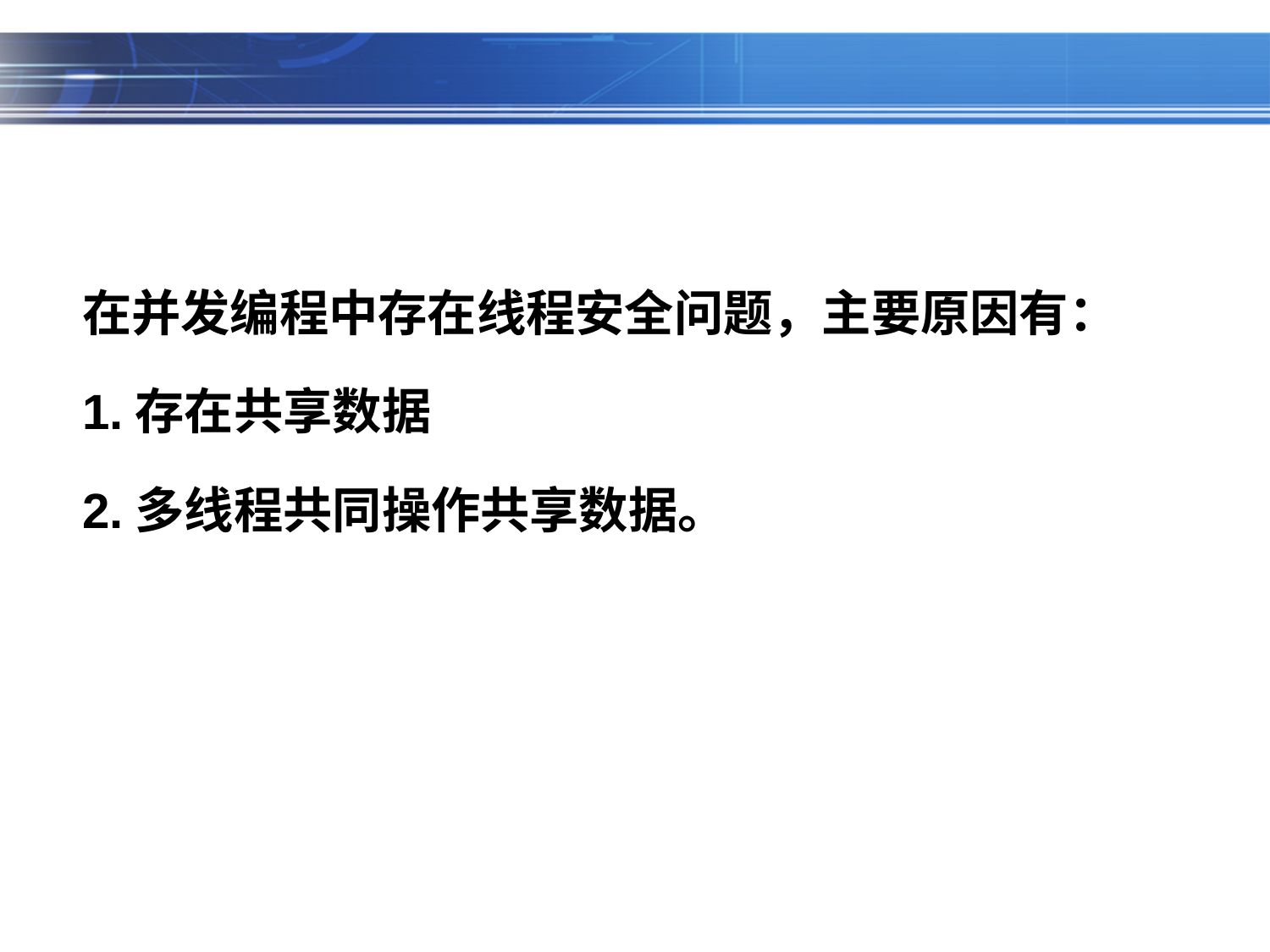

在并发编程中存在线程安全问题，主要原因有：
1.存在共享数据
2.多线程共同操作共享数据。